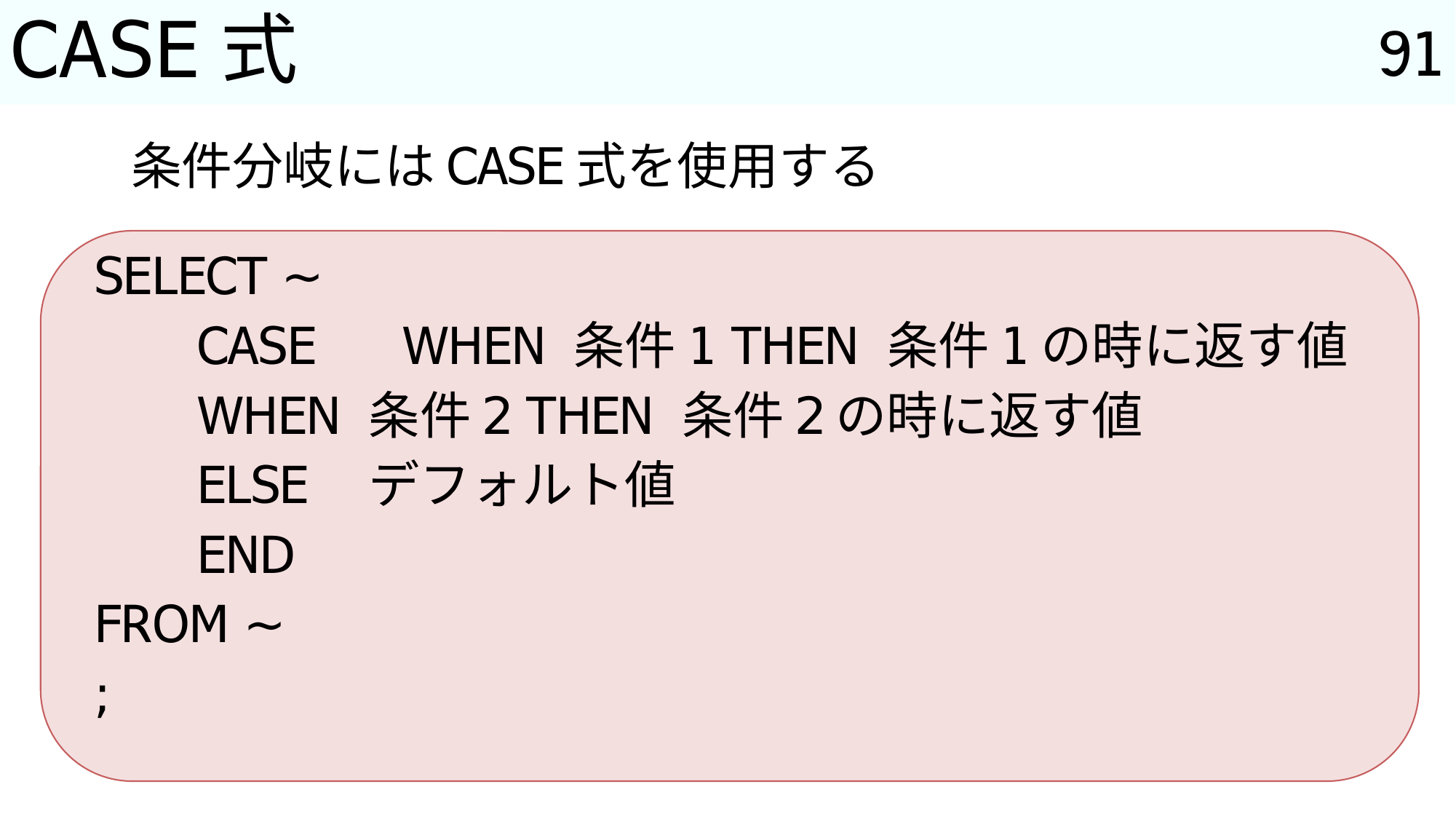

91
# CASE式
条件分岐にはCASE式を使用する

SELECT ~
	CASE	WHEN 条件1 THEN 条件1の時に返す値
			WHEN 条件2 THEN 条件2の時に返す値
			ELSE   デフォルト値
	END
FROM ~
;